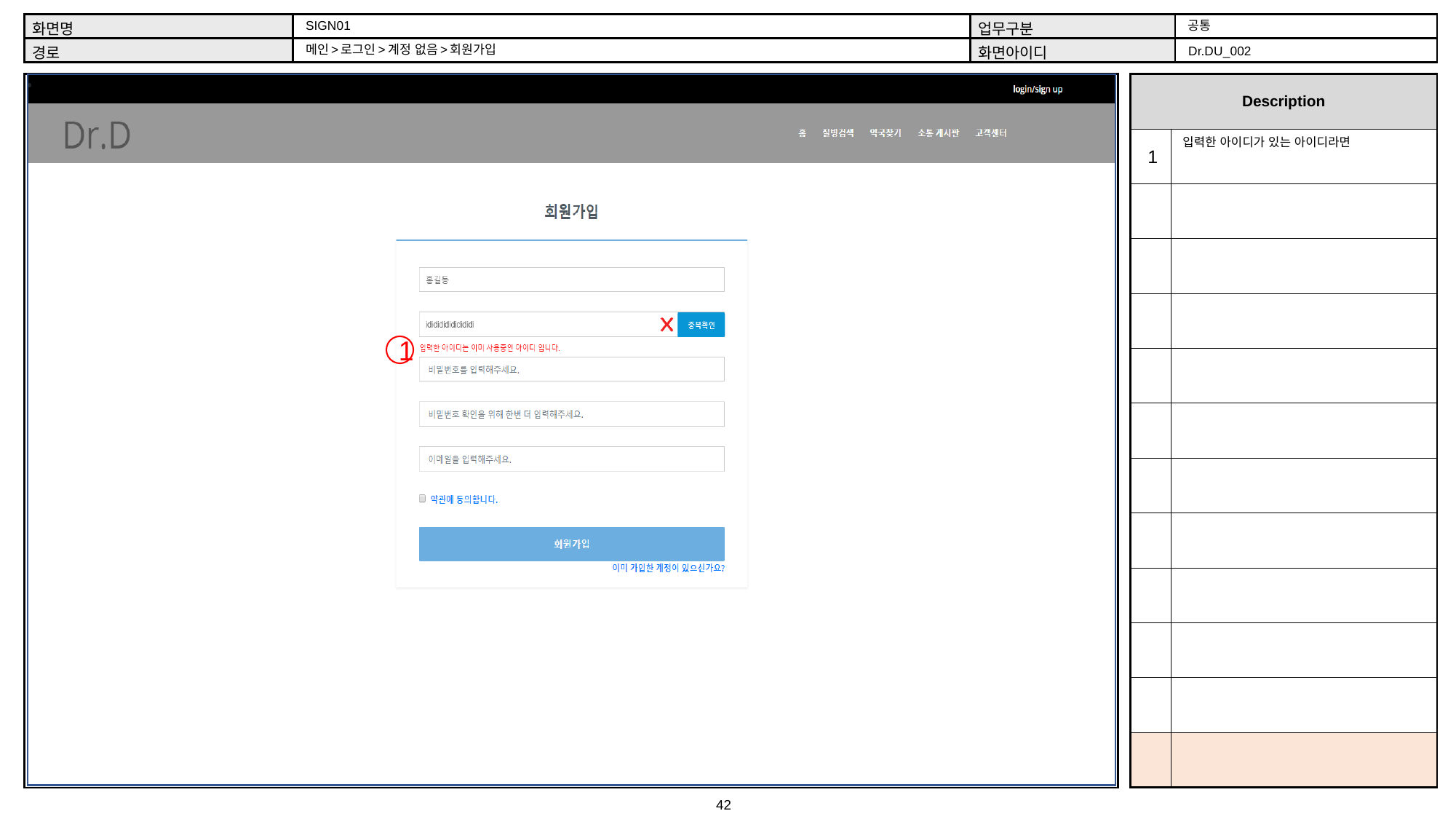

공통
SIGN01

메인>로그인>계정 없음>회원가입
Dr.DU_002

입력한 아이디가 있는 아이디라면
1
1